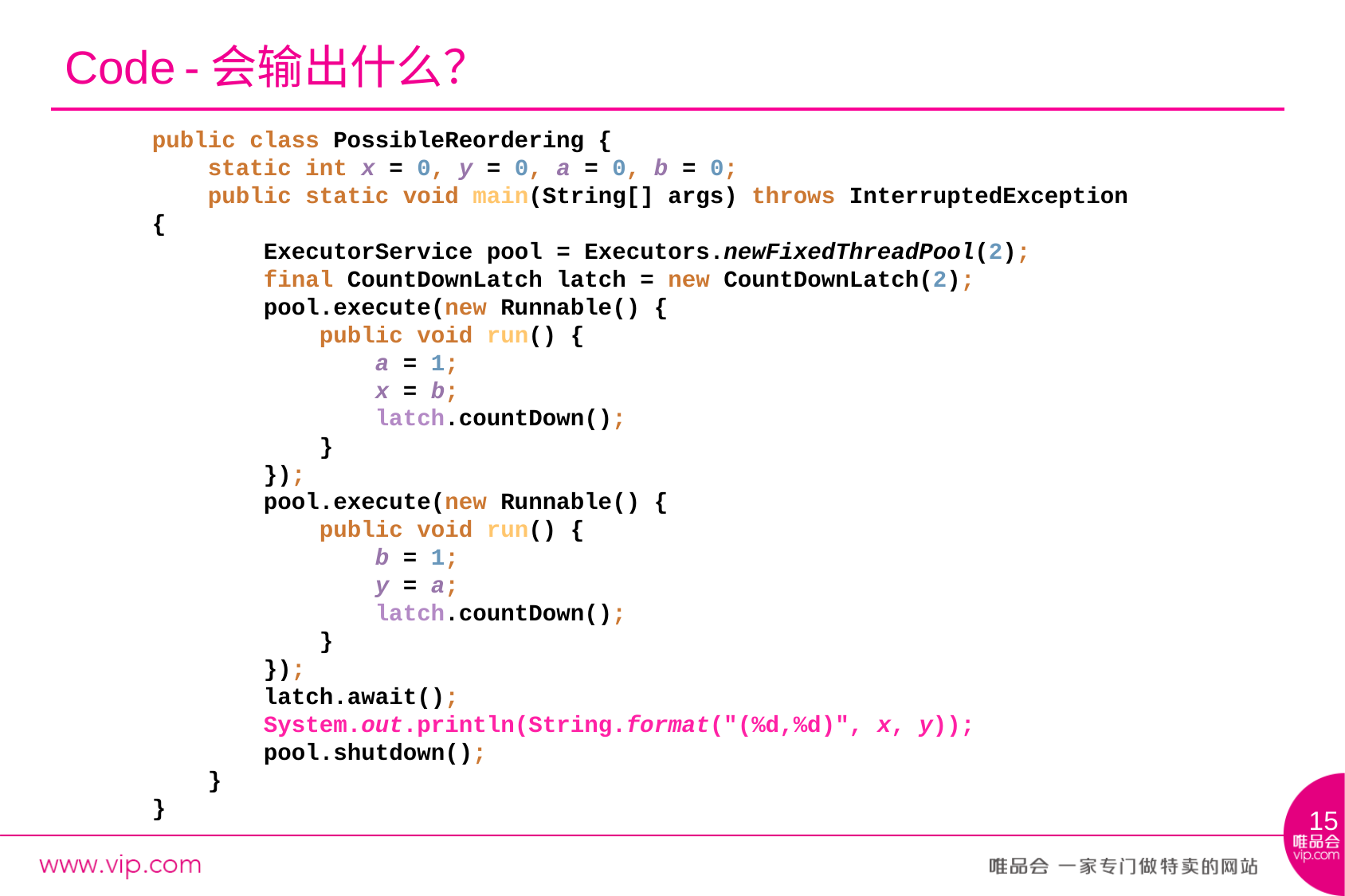

# Code	-会输出什么？
public class PossibleReordering {
    static int x = 0, y = 0, a = 0, b = 0;
    public static void main(String[] args) throws InterruptedException {
        ExecutorService pool = Executors.newFixedThreadPool(2);
        final CountDownLatch latch = new CountDownLatch(2);
        pool.execute(new Runnable() {
            public void run() {
                a = 1;
                x = b;
                latch.countDown();
            }
        });
        pool.execute(new Runnable() {
            public void run() {
                b = 1;
                y = a;
                latch.countDown();
            }
        });
        latch.await();
        System.out.println(String.format("(%d,%d)", x, y));
        pool.shutdown();
    }
}